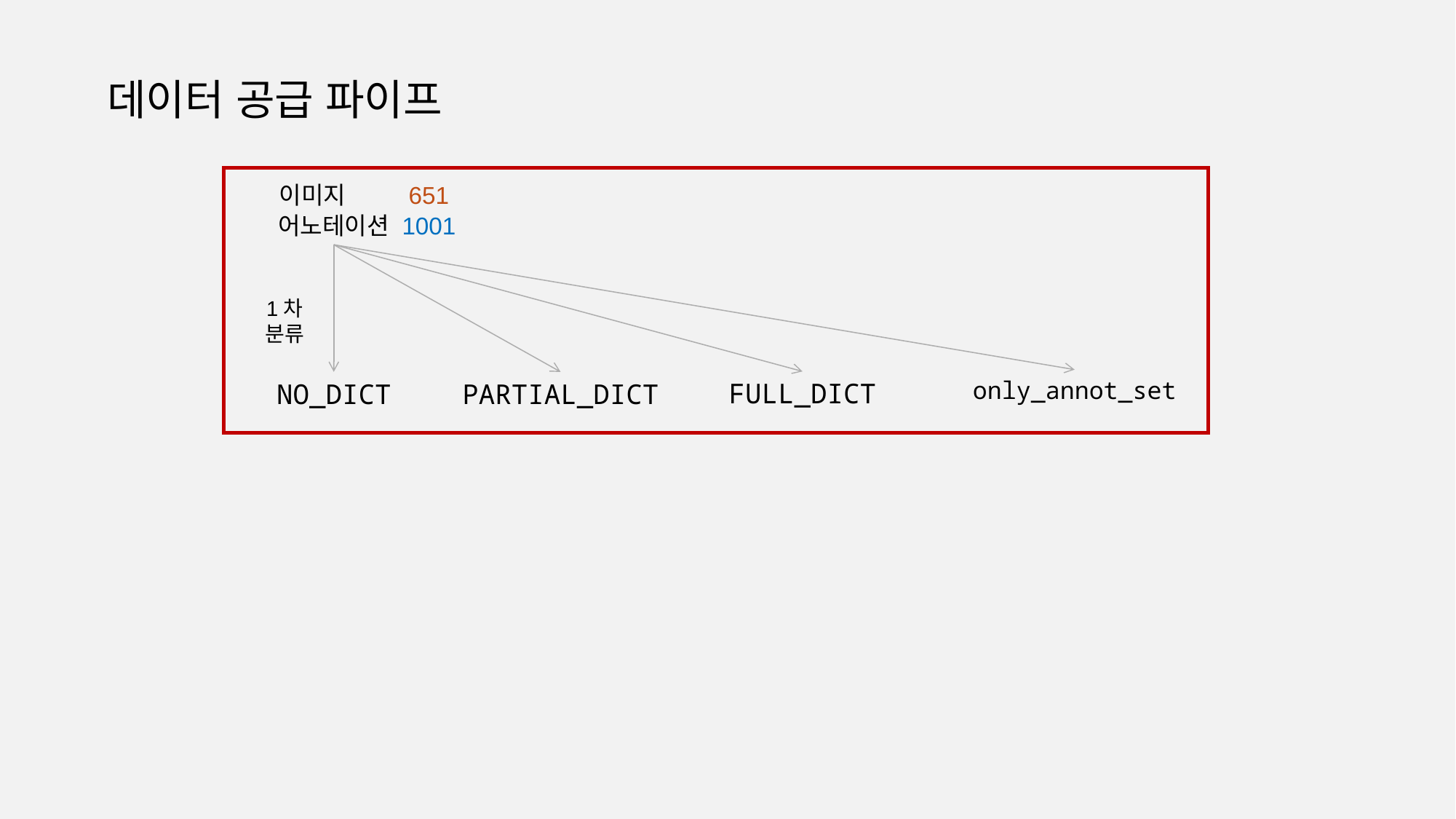

데이터 공급 파이프

이미지
651
어노테이션
1001
1차 분류
only_annot_set
FULL_DICT
NO_DICT
PARTIAL_DICT

2차 오류
err_image_paths
수정
FIXED_DICT
FINAL_DICT
학습